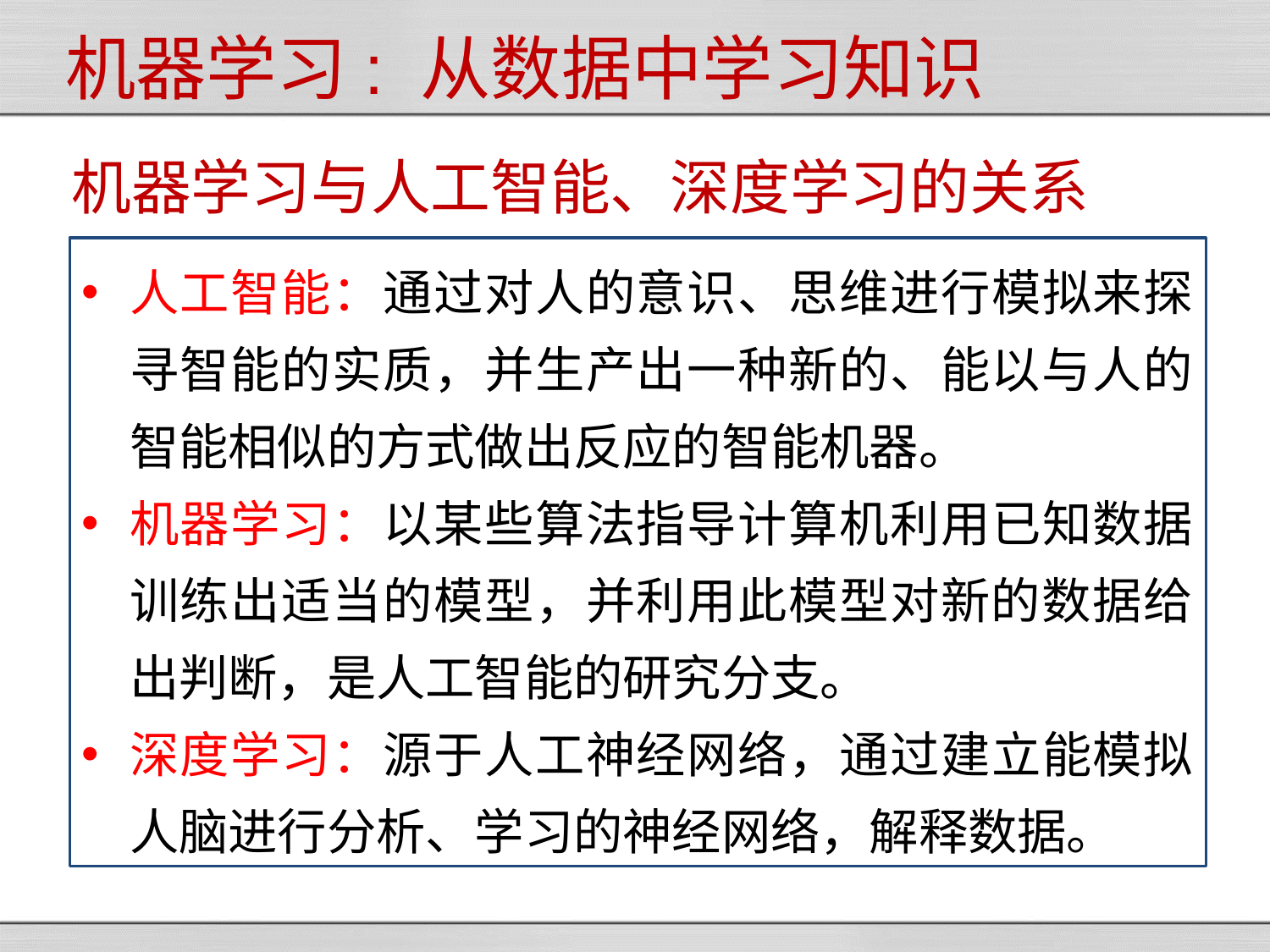

#
机器学习: 从数据中学习知识
机器学习与人工智能、深度学习的关系
人工智能：通过对人的意识、思维进行模拟来探寻智能的实质，并生产出一种新的、能以与人的智能相似的方式做出反应的智能机器。
机器学习：以某些算法指导计算机利用已知数据训练出适当的模型，并利用此模型对新的数据给出判断，是人工智能的研究分支。
深度学习：源于人工神经网络，通过建立能模拟人脑进行分析、学习的神经网络，解释数据。